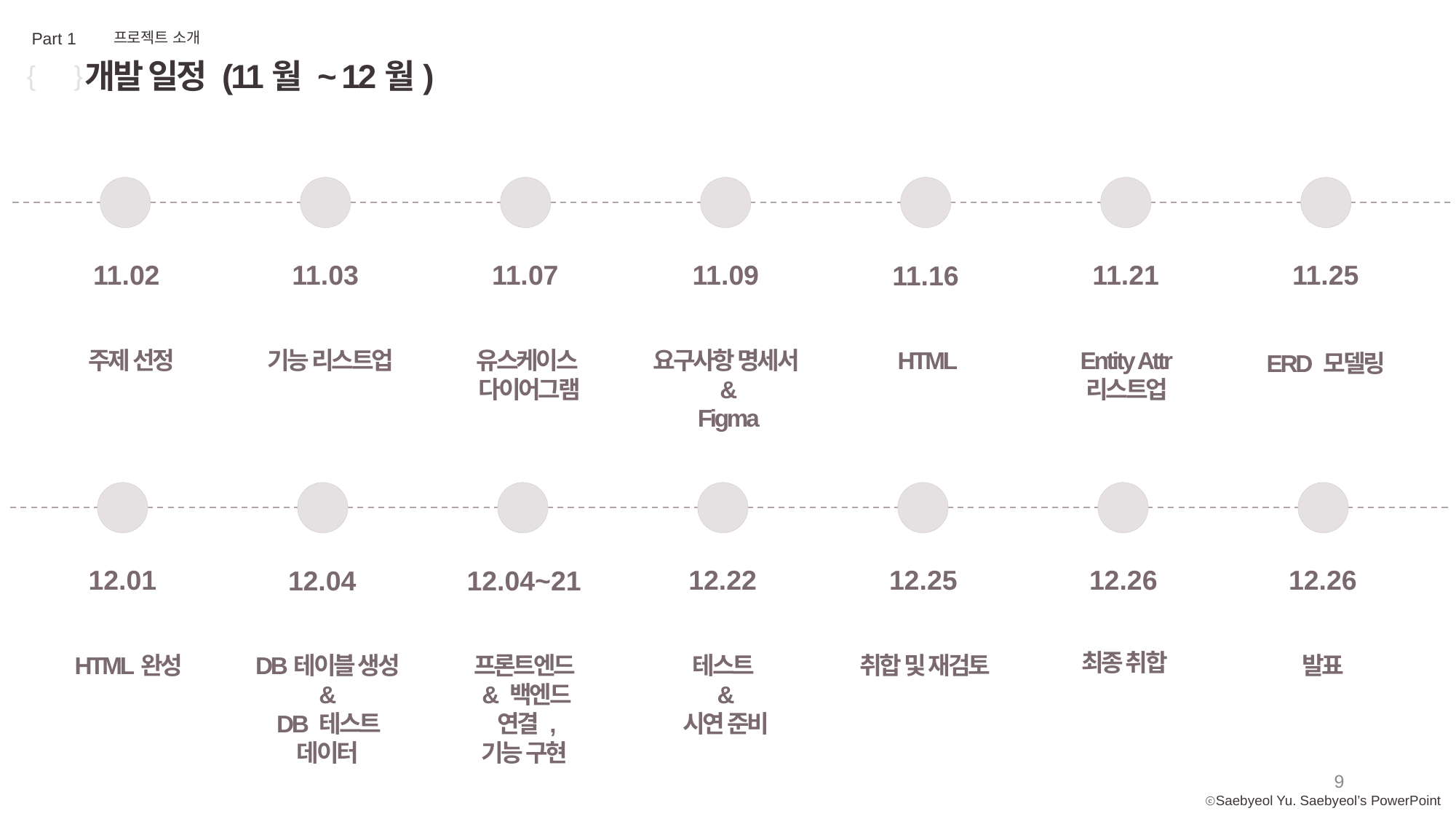

Part 1
프로젝트 소개
개발 일정 (11월 ~ 12월)
{     }

11.09
11.21
11.25

11.02
11.03
11.07
11.16
주제 선정
기능 리스트업
유스케이스
다이어그램
요구사항 명세서 
&
Figma
HTML
Entity Attr
리스트업
ERD 모델링

12.22
12.25
12.26
12.26
12.01
12.04
12.04~21
최종 취합
HTML완성
DB테이블 생성
&
DB 테스트 데이터
프론트엔드
& 백엔드
연결 ,
기능 구현
테스트
&
시연 준비
취합 및 재검토
발표
9